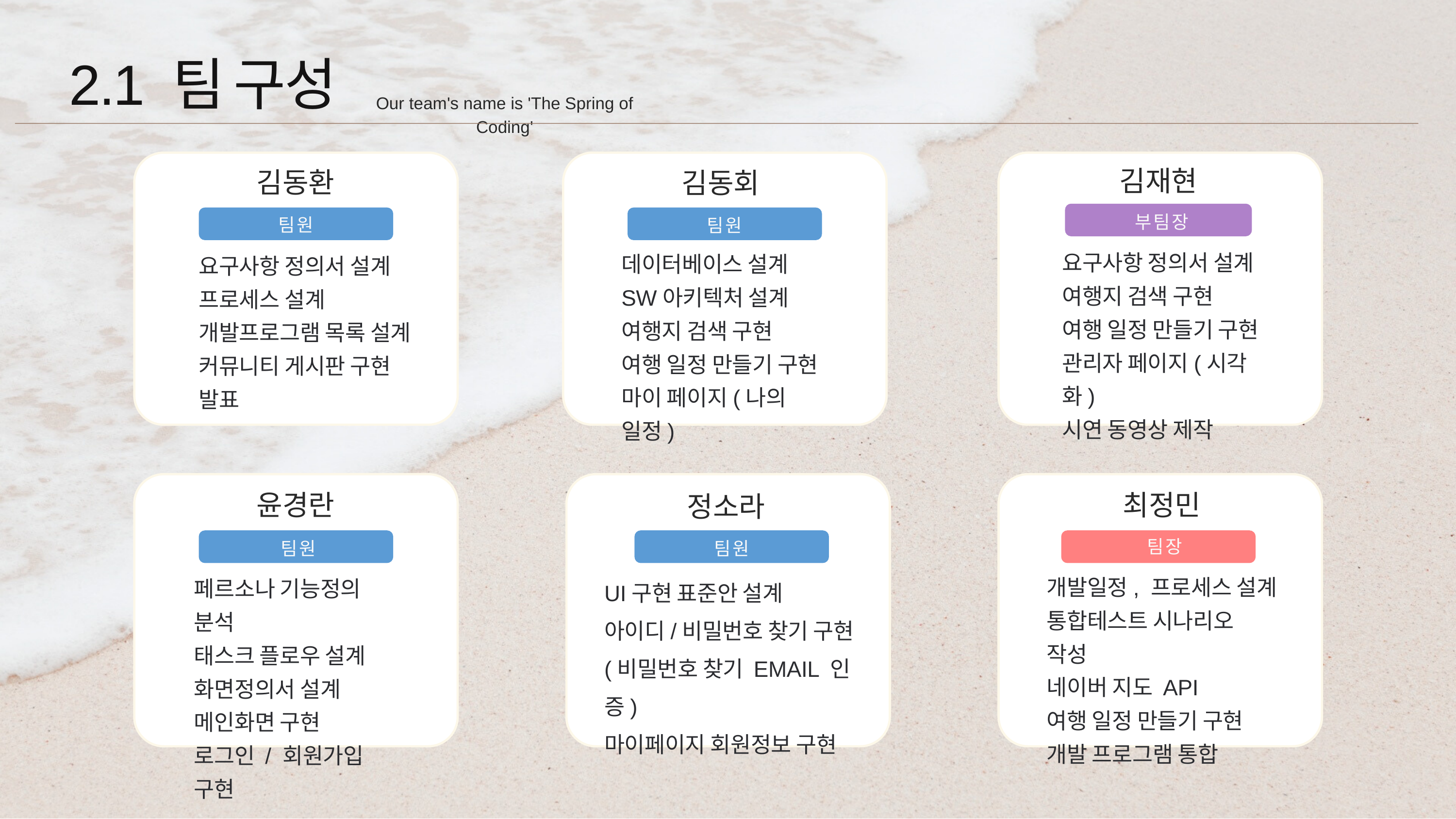

2.1 팀 구성
Our team's name is 'The Spring of Coding'

김재현
김동환
김동회

팀원
부팀장
팀원
요구사항 정의서 설계
여행지 검색 구현
여행 일정 만들기 구현
관리자 페이지(시각화)
시연 동영상 제작
데이터베이스 설계
SW아키텍처 설계
여행지 검색 구현
여행 일정 만들기 구현
마이 페이지(나의 일정)
요구사항 정의서 설계
프로세스 설계
개발프로그램 목록 설계
커뮤니티 게시판 구현
발표

윤경란
최정민
정소라

팀원

팀원

팀장
개발일정, 프로세스 설계
통합테스트 시나리오 작성
네이버 지도 API
여행 일정 만들기 구현
개발 프로그램 통합
UI구현 표준안 설계
아이디/비밀번호 찾기 구현
(비밀번호 찾기 EMAIL 인증)
마이페이지 회원정보 구현
페르소나 기능정의 분석
태스크 플로우 설계
화면정의서 설계
메인화면 구현
로그인 / 회원가입 구현